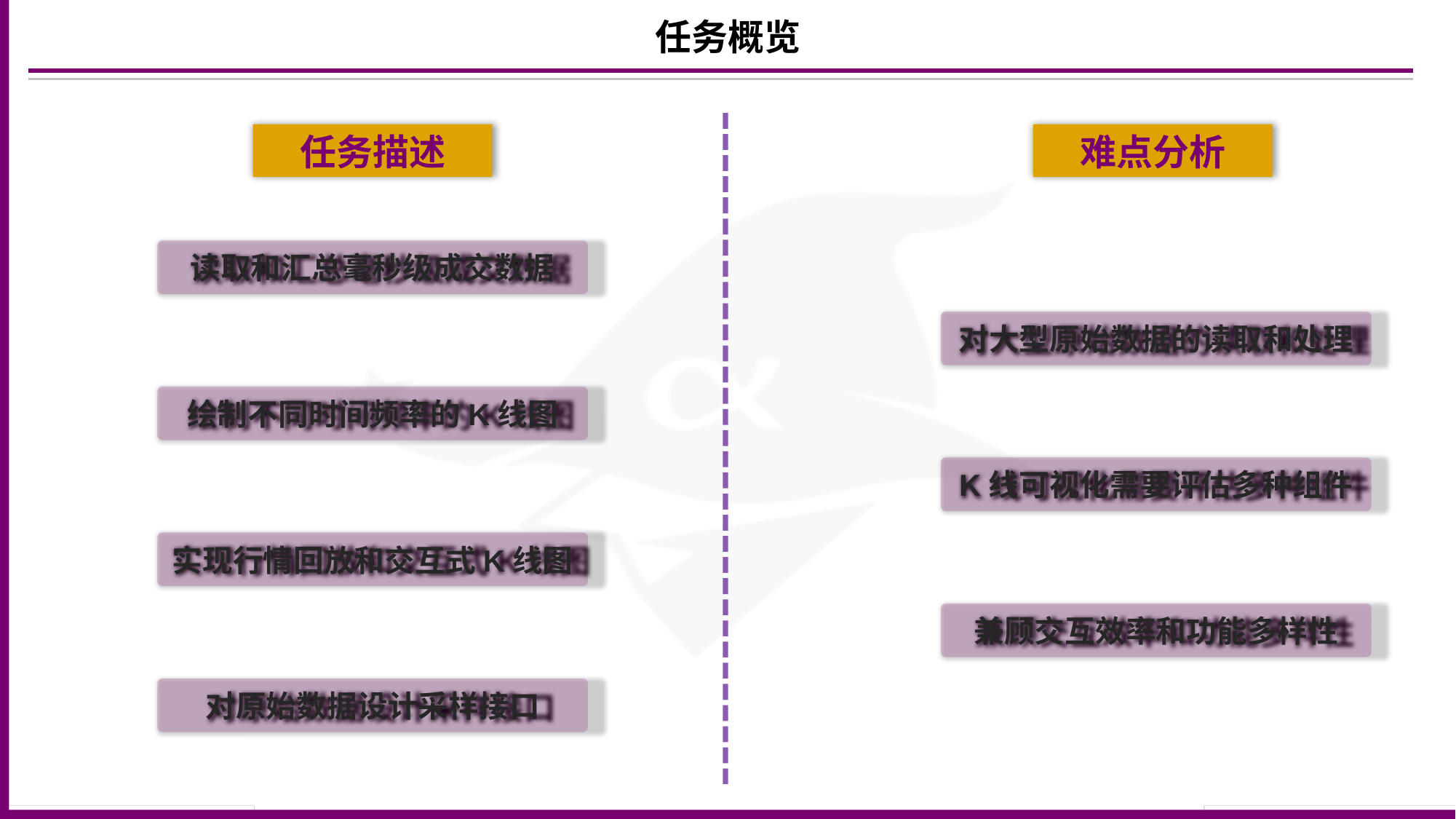

任务概览

任务描述
难点分析
读取和汇总毫秒级成交数据
对大型原始数据的读取和处理
绘制不同时间频率的K线图
K线可视化需要评估多种组件
实现行情回放和交互式K线图
兼顾交互效率和功能多样性
对原始数据设计采样接口